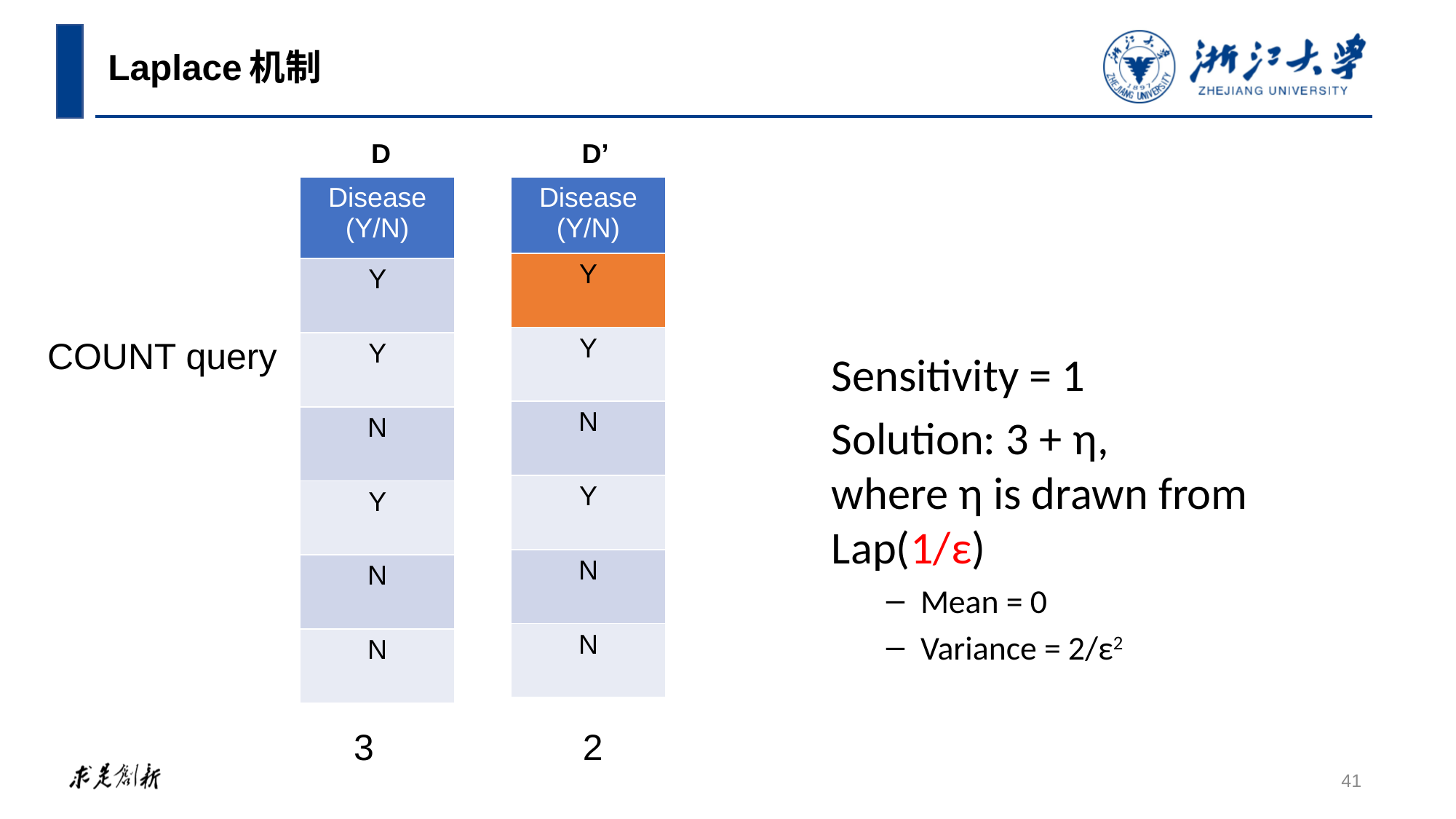

Laplace机制
D
D’
| Disease (Y/N) |
| --- |
| Y |
| Y |
| N |
| Y |
| N |
| N |
| Disease (Y/N) |
| --- |
| Y |
| Y |
| N |
| Y |
| N |
| N |
COUNT query
Sensitivity = 1
Solution: 3 + η,
where η is drawn from Lap(1/ε)
Mean = 0
Variance = 2/ε2
2
3
41